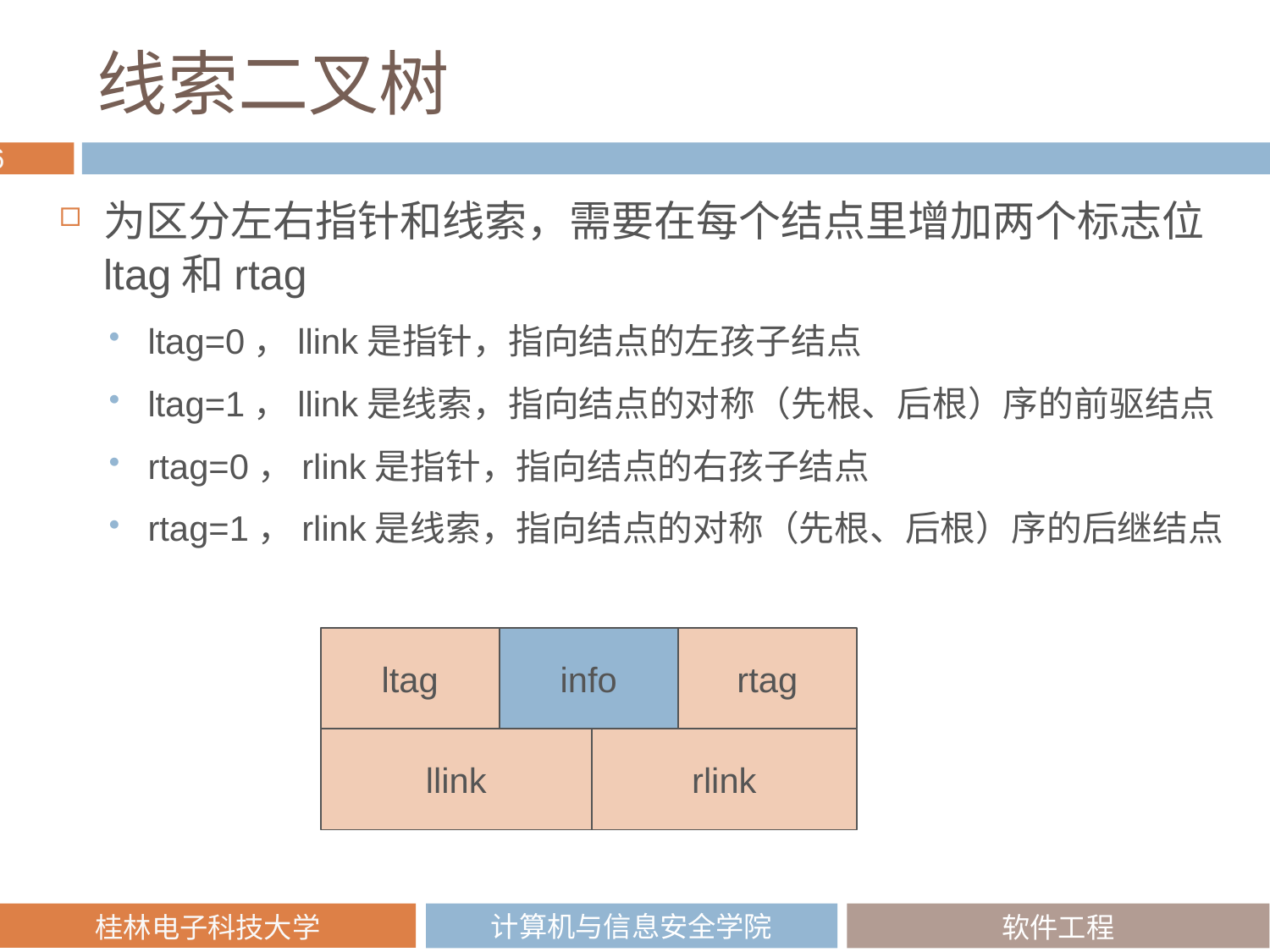

# 线索二叉树
为区分左右指针和线索，需要在每个结点里增加两个标志位ltag和rtag
ltag=0，llink是指针，指向结点的左孩子结点
ltag=1，llink是线索，指向结点的对称（先根、后根）序的前驱结点
rtag=0，rlink是指针，指向结点的右孩子结点
rtag=1，rlink是线索，指向结点的对称（先根、后根）序的后继结点
ltag
info
rtag
llink
rlink